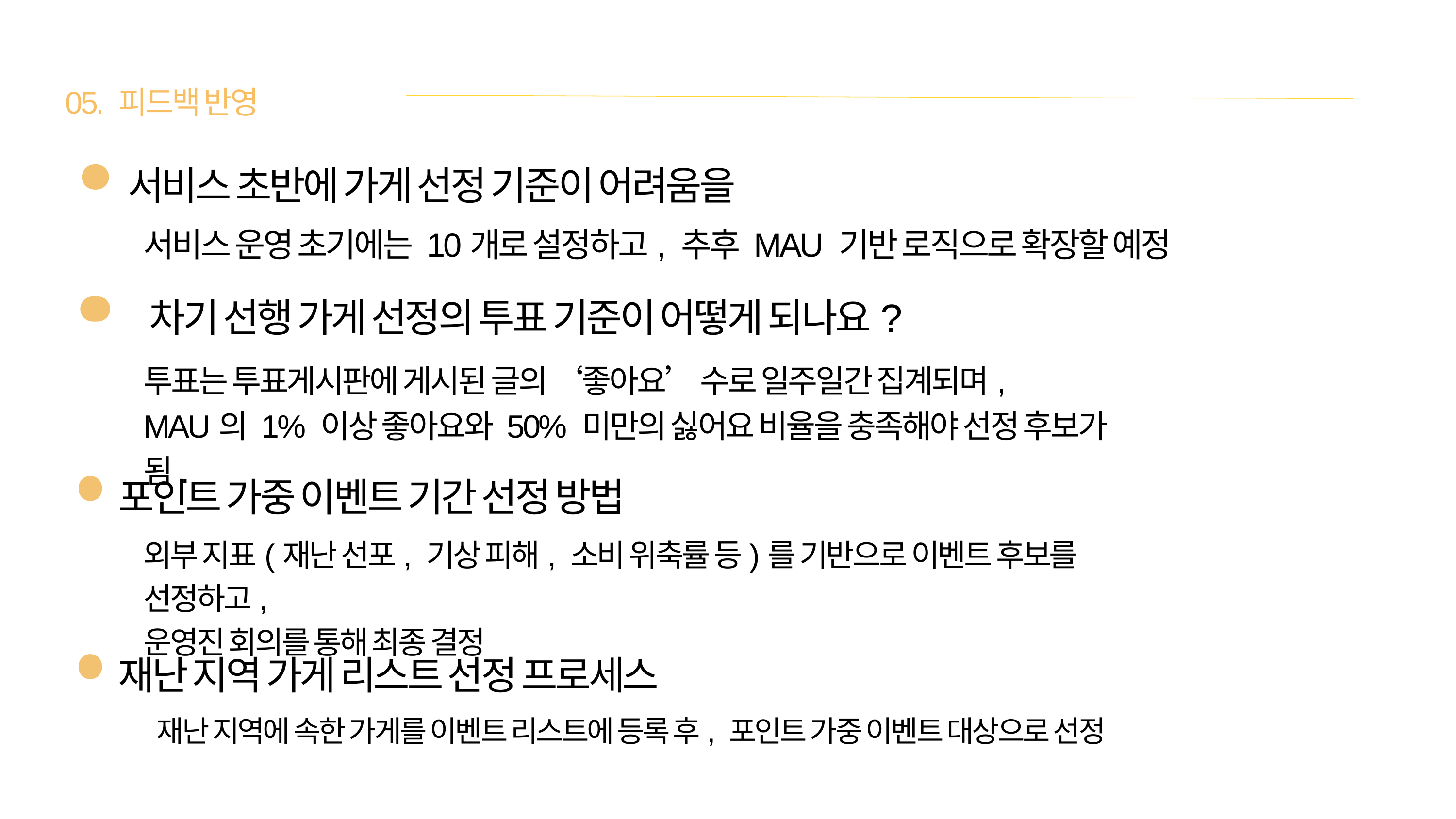

05. 피드백 반영

서비스 초반에 가게 선정 기준이 어려움을

서비스 운영 초기에는 10개로 설정하고, 추후 MAU 기반 로직으로 확장할 예정
 차기 선행 가게 선정의 투표 기준이 어떻게 되나요?

투표는 투표게시판에 게시된 글의 ‘좋아요’ 수로 일주일간 집계되며,
MAU의 1% 이상 좋아요와 50% 미만의 싫어요 비율을 충족해야 선정 후보가 됨.
포인트 가중 이벤트 기간 선정 방법

외부 지표(재난 선포, 기상 피해, 소비 위축률 등)를 기반으로 이벤트 후보를 선정하고,
운영진 회의를 통해 최종 결정
재난 지역 가게 리스트 선정 프로세스

재난 지역에 속한 가게를 이벤트 리스트에 등록 후, 포인트 가중 이벤트 대상으로 선정